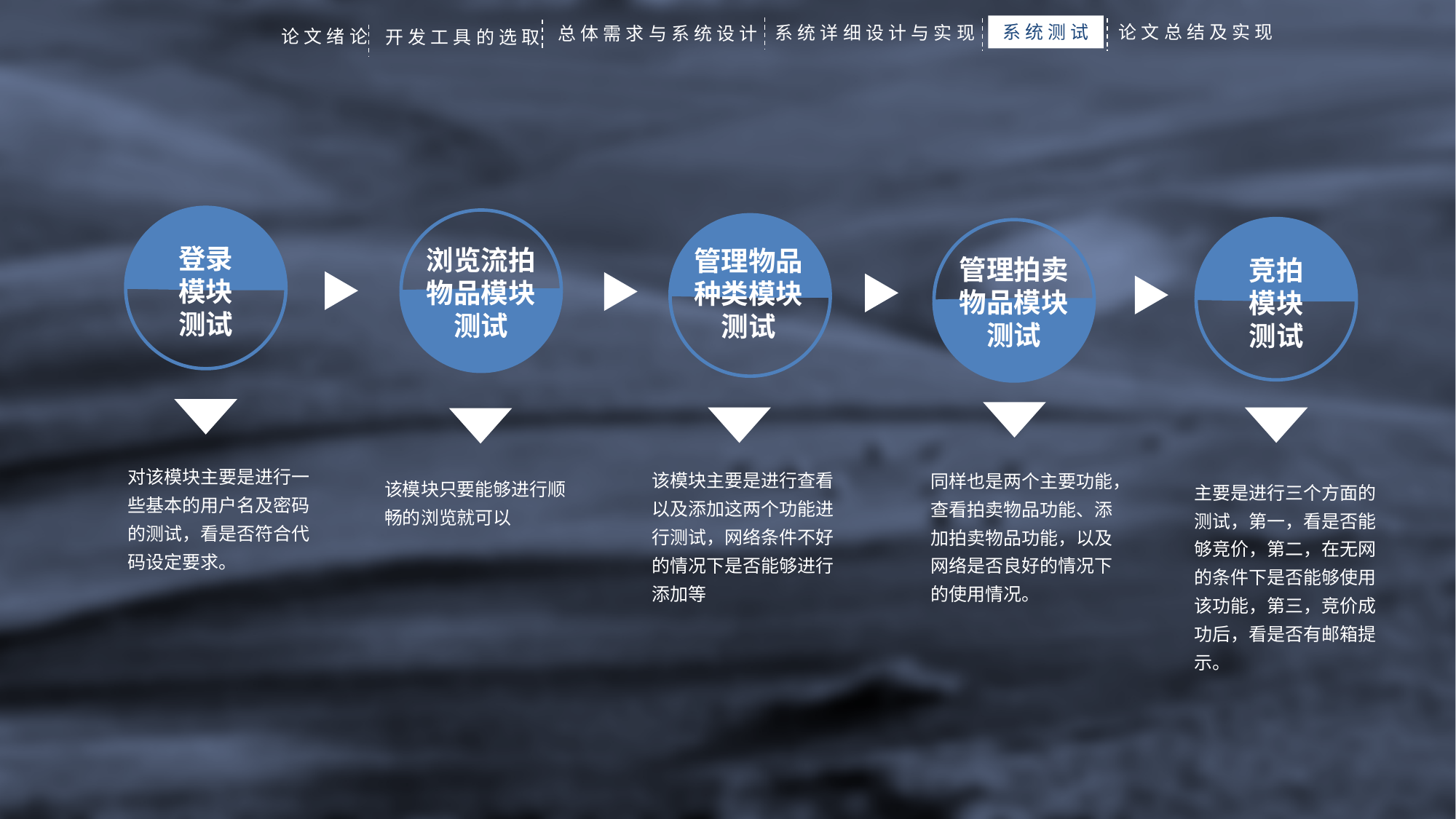

论文总结及实现
系统测试
系统详细设计与实现
总体需求与系统设计
论文绪论
开发工具的选取

登录模块测试

浏览流拍物品模块测试

管理物品种类模块测试

竞拍模块测试

管理拍卖物品模块测试

对该模块主要是进行一些基本的用户名及密码的测试，看是否符合代码设定要求。
该模块主要是进行查看以及添加这两个功能进行测试，网络条件不好的情况下是否能够进行添加等
同样也是两个主要功能，查看拍卖物品功能、添加拍卖物品功能，以及网络是否良好的情况下的使用情况。
该模块只要能够进行顺畅的浏览就可以
主要是进行三个方面的测试，第一，看是否能够竞价，第二，在无网的条件下是否能够使用该功能，第三，竞价成功后，看是否有邮箱提示。